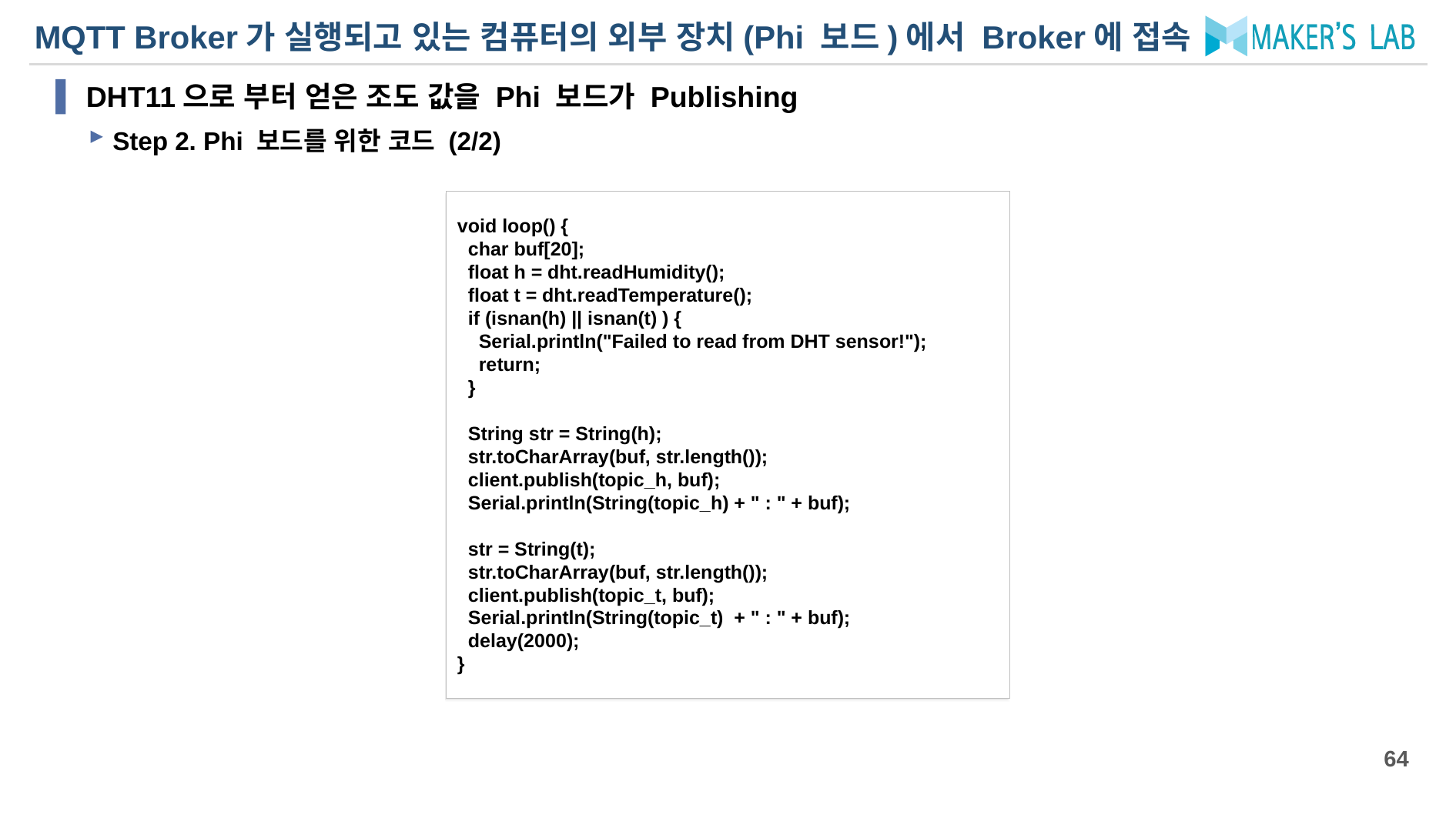

# MQTT Broker가 실행되고 있는 컴퓨터의 외부 장치(Phi 보드)에서 Broker에 접속
DHT11으로 부터 얻은 조도 값을 Phi 보드가 Publishing
Step 2. Phi 보드를 위한 코드 (2/2)
void loop() {
  char buf[20];
  float h = dht.readHumidity();
  float t = dht.readTemperature();
  if (isnan(h) || isnan(t) ) {
    Serial.println("Failed to read from DHT sensor!");
    return;
  }

  String str = String(h);
  str.toCharArray(buf, str.length());
  client.publish(topic_h, buf);
  Serial.println(String(topic_h) + " : " + buf);

  str = String(t);
  str.toCharArray(buf, str.length());
  client.publish(topic_t, buf);
  Serial.println(String(topic_t)  + " : " + buf);
  delay(2000);
}
64